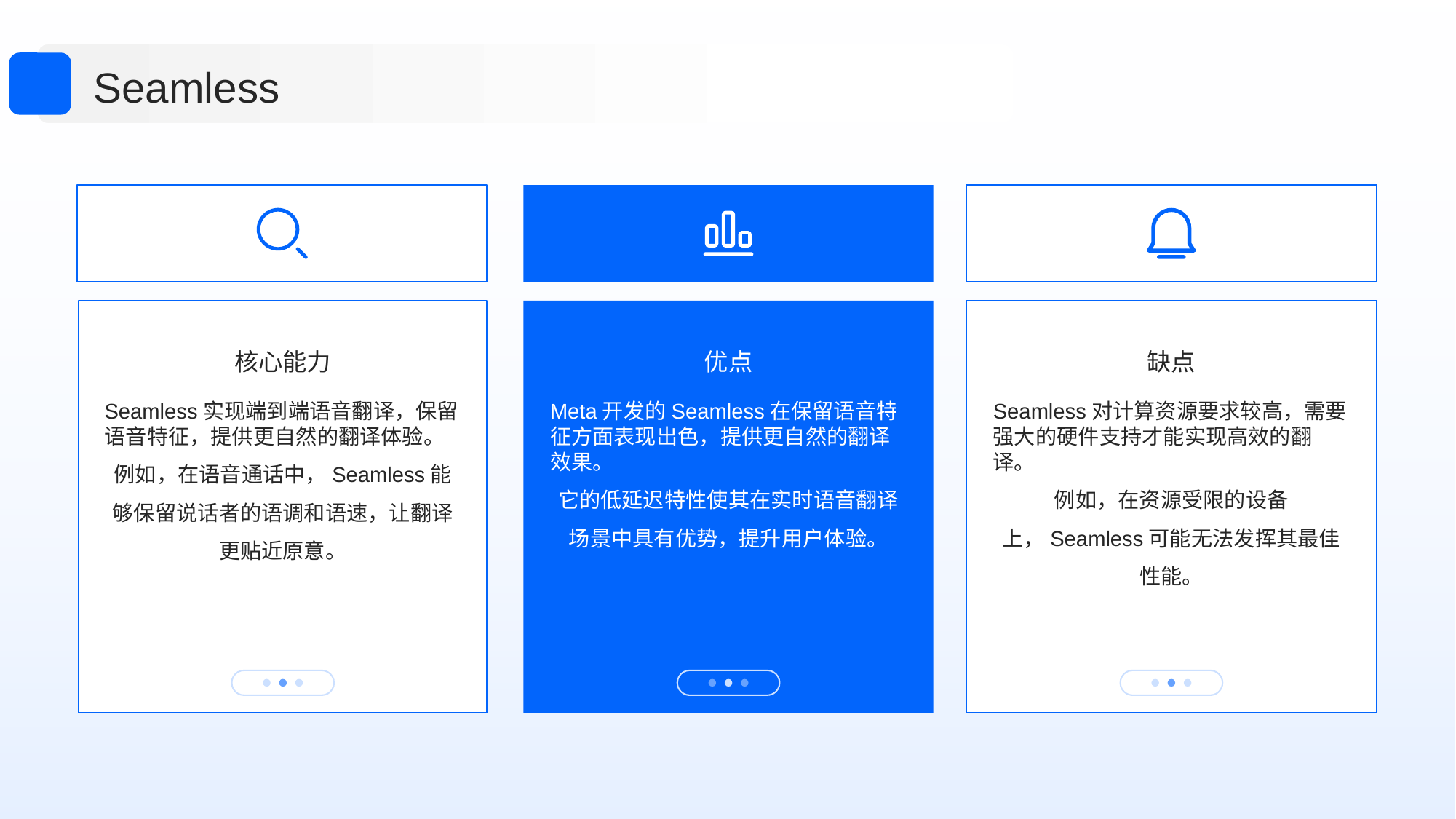

Seamless

核心能力
优点
缺点
Seamless实现端到端语音翻译，保留语音特征，提供更自然的翻译体验。
例如，在语音通话中，Seamless能够保留说话者的语调和语速，让翻译更贴近原意。
Meta开发的Seamless在保留语音特征方面表现出色，提供更自然的翻译效果。
它的低延迟特性使其在实时语音翻译场景中具有优势，提升用户体验。
Seamless对计算资源要求较高，需要强大的硬件支持才能实现高效的翻译。
例如，在资源受限的设备上，Seamless可能无法发挥其最佳性能。